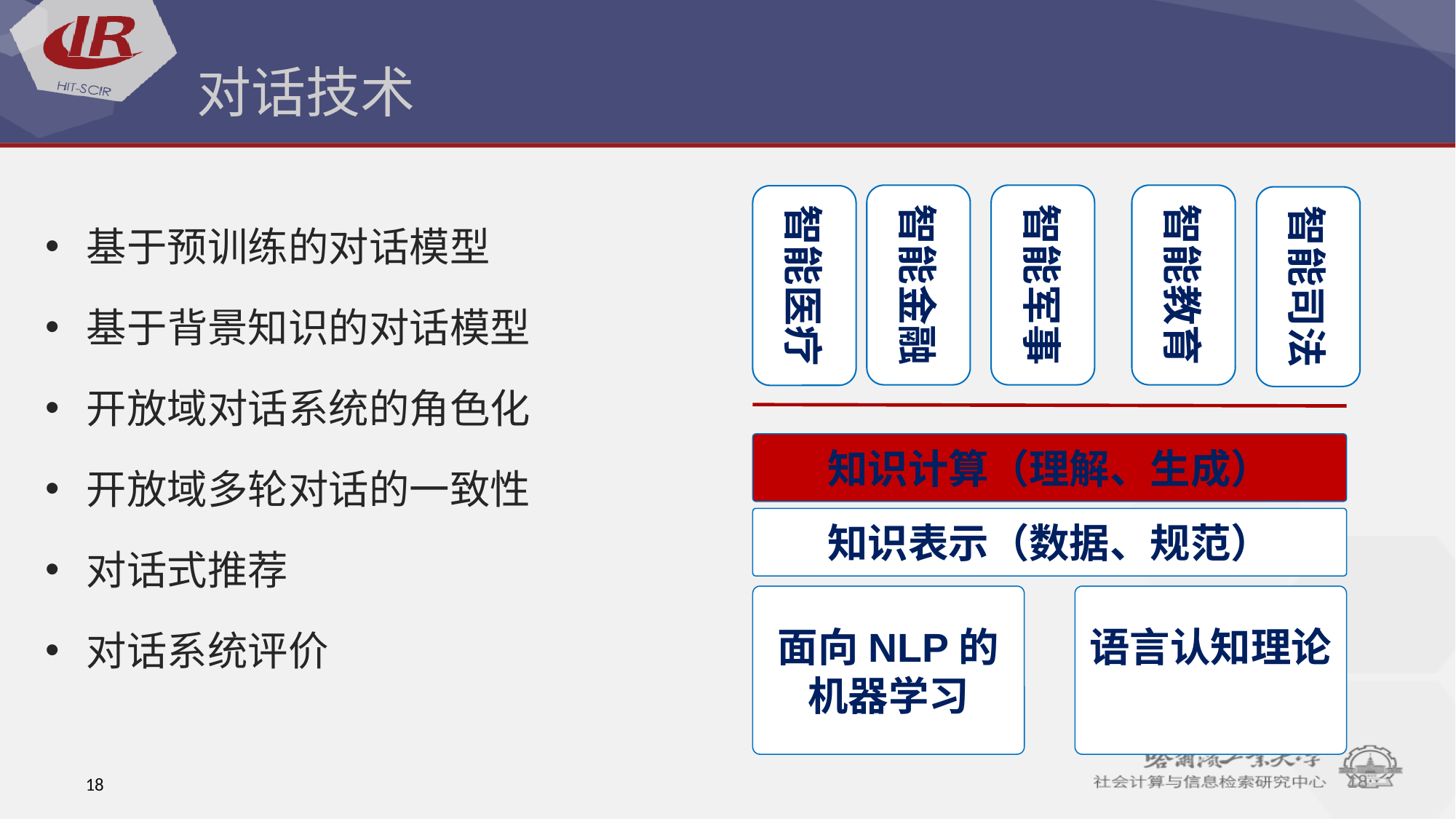

# 对话技术
智能金融
智能军事
智能教育
智能医疗
智能司法
知识计算（理解、生成）
语言认知理论

面向NLP的
机器学习
基于预训练的对话模型
基于背景知识的对话模型
开放域对话系统的角色化
开放域多轮对话的一致性
对话式推荐
对话系统评价

知识表示（数据、规范）
18
18
18